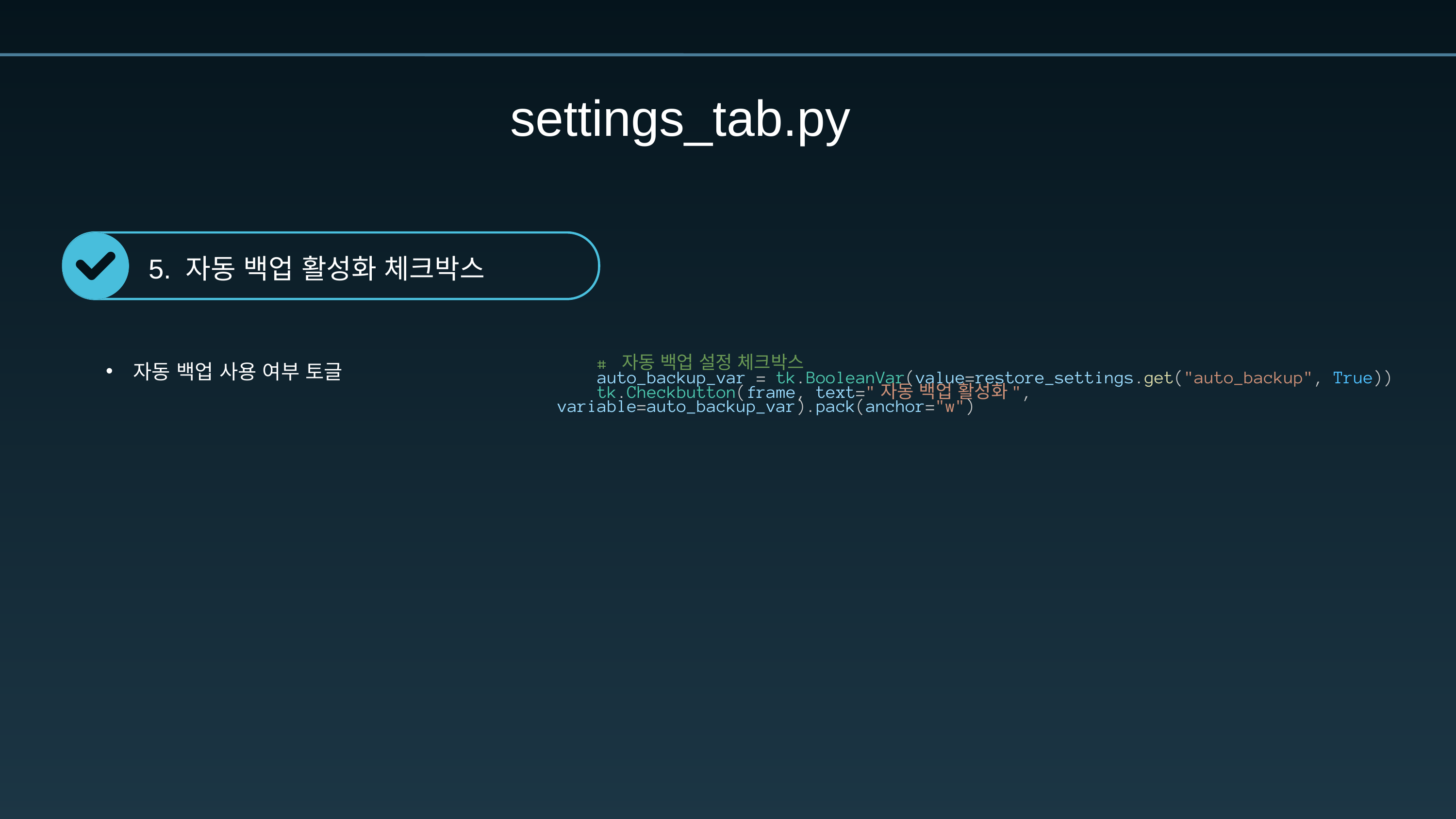

settings_tab.py

5. 자동 백업 활성화 체크박스
자동 백업 사용 여부 토글
    # 자동 백업 설정 체크박스
    auto_backup_var = tk.BooleanVar(value=restore_settings.get("auto_backup", True))
    tk.Checkbutton(frame, text="자동 백업 활성화", variable=auto_backup_var).pack(anchor="w")